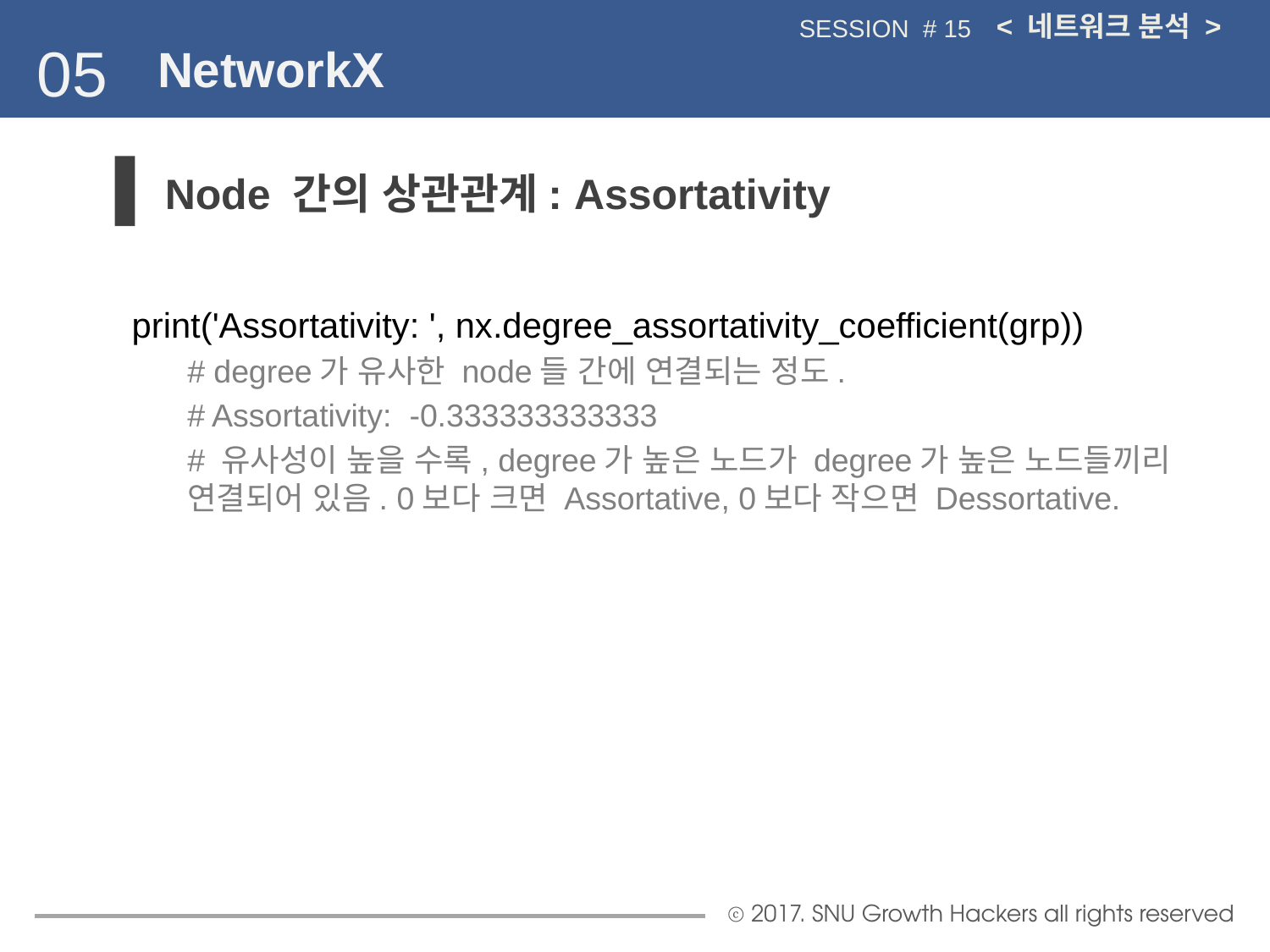

< 네트워크 분석 >
SESSION  # 15
05
NetworkX

Node 간의 상관관계: Assortativity
print('Assortativity: ', nx.degree_assortativity_coefficient(grp))
# degree가 유사한 node들 간에 연결되는 정도.
# Assortativity:  -0.333333333333
# 유사성이 높을 수록, degree가 높은 노드가 degree가 높은 노드들끼리 연결되어 있음. 0보다 크면 Assortative, 0보다 작으면 Dessortative.
ⓒ 2017. SNU Growth Hackers all rights reserved